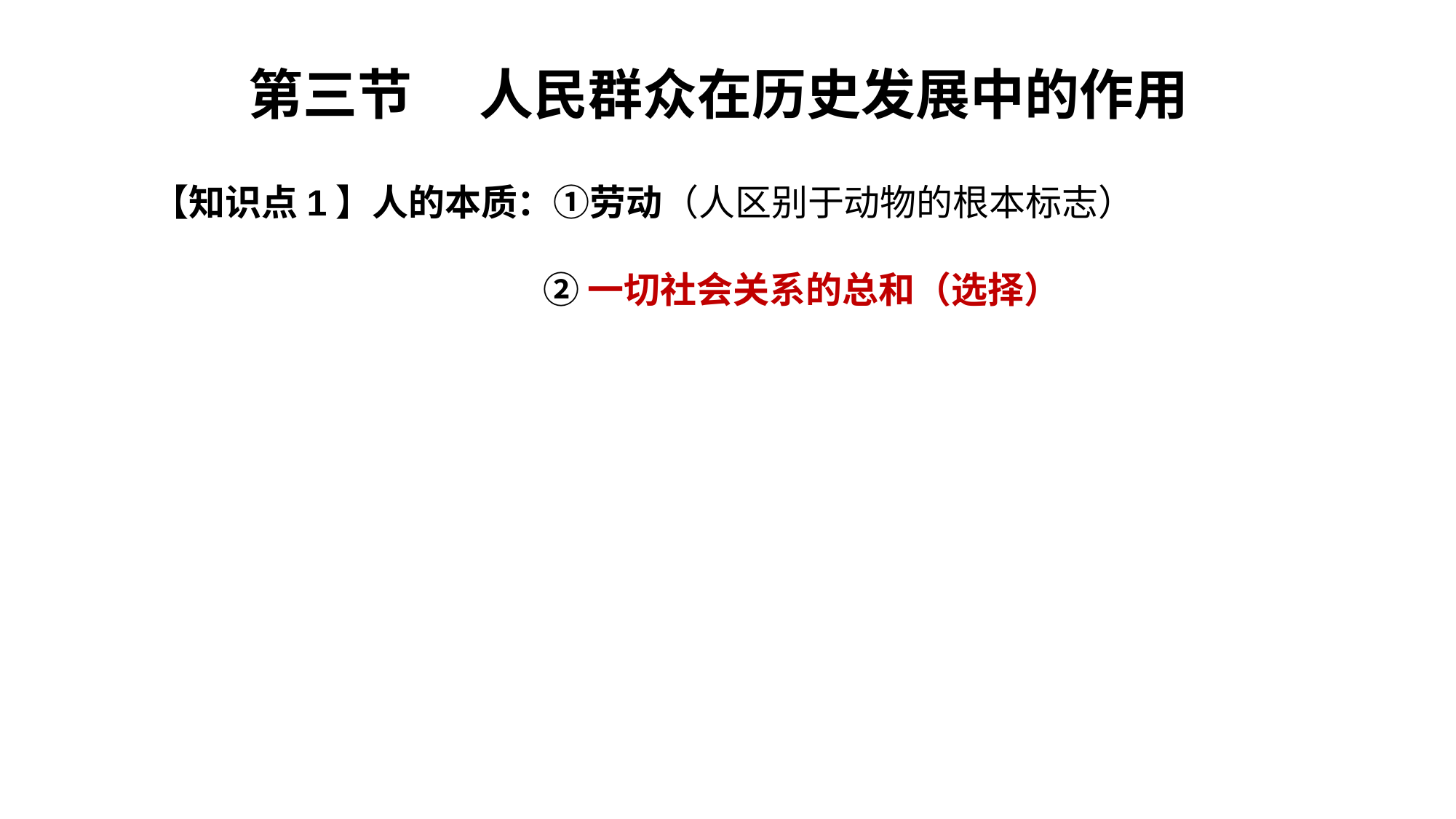

第三节	 人民群众在历史发展中的作用
【知识点1】人的本质：①劳动（人区别于动物的根本标志）

②一切社会关系的总和（选择）